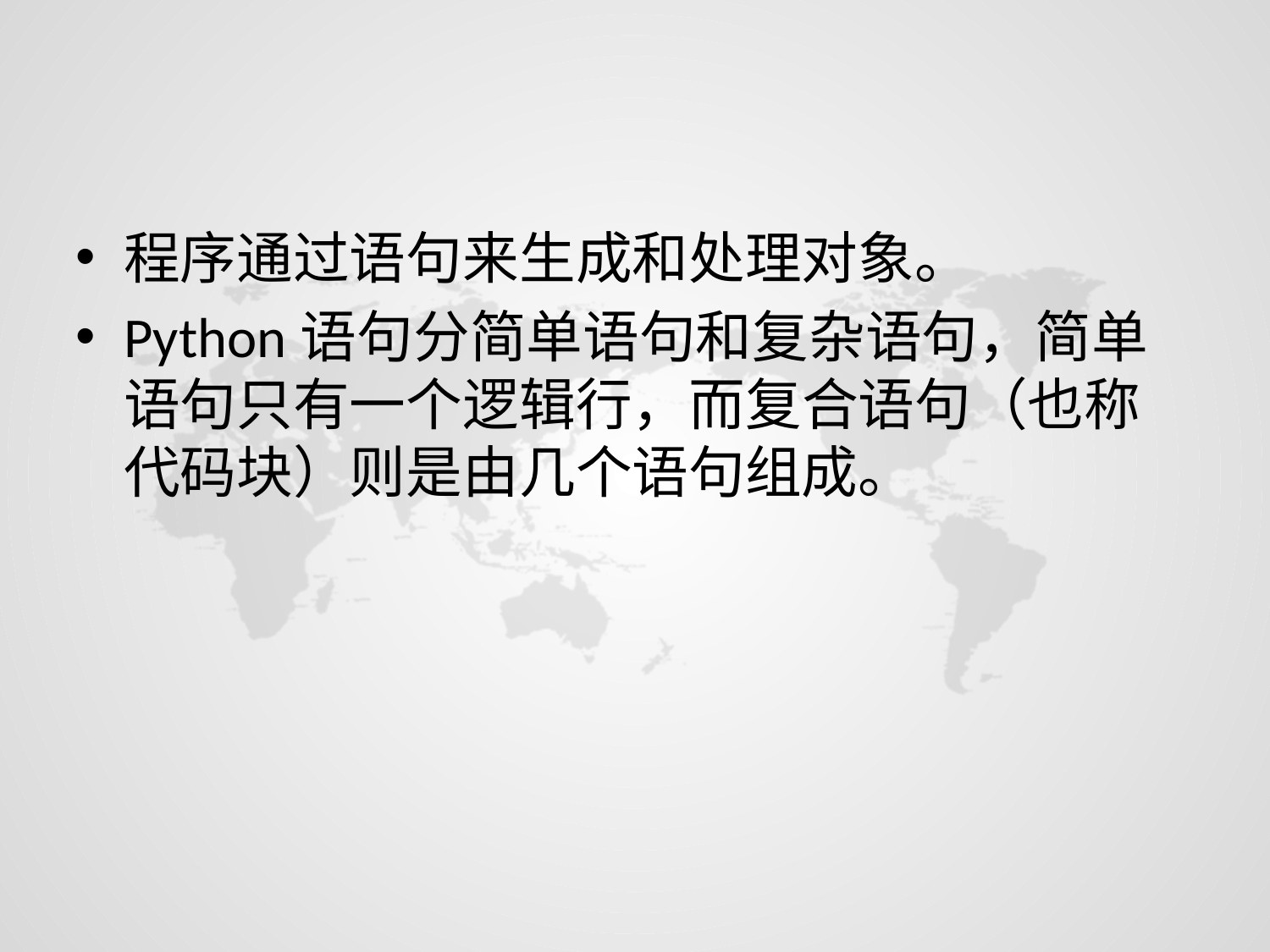

程序通过语句来生成和处理对象。
Python语句分简单语句和复杂语句，简单语句只有一个逻辑行，而复合语句（也称代码块）则是由几个语句组成。